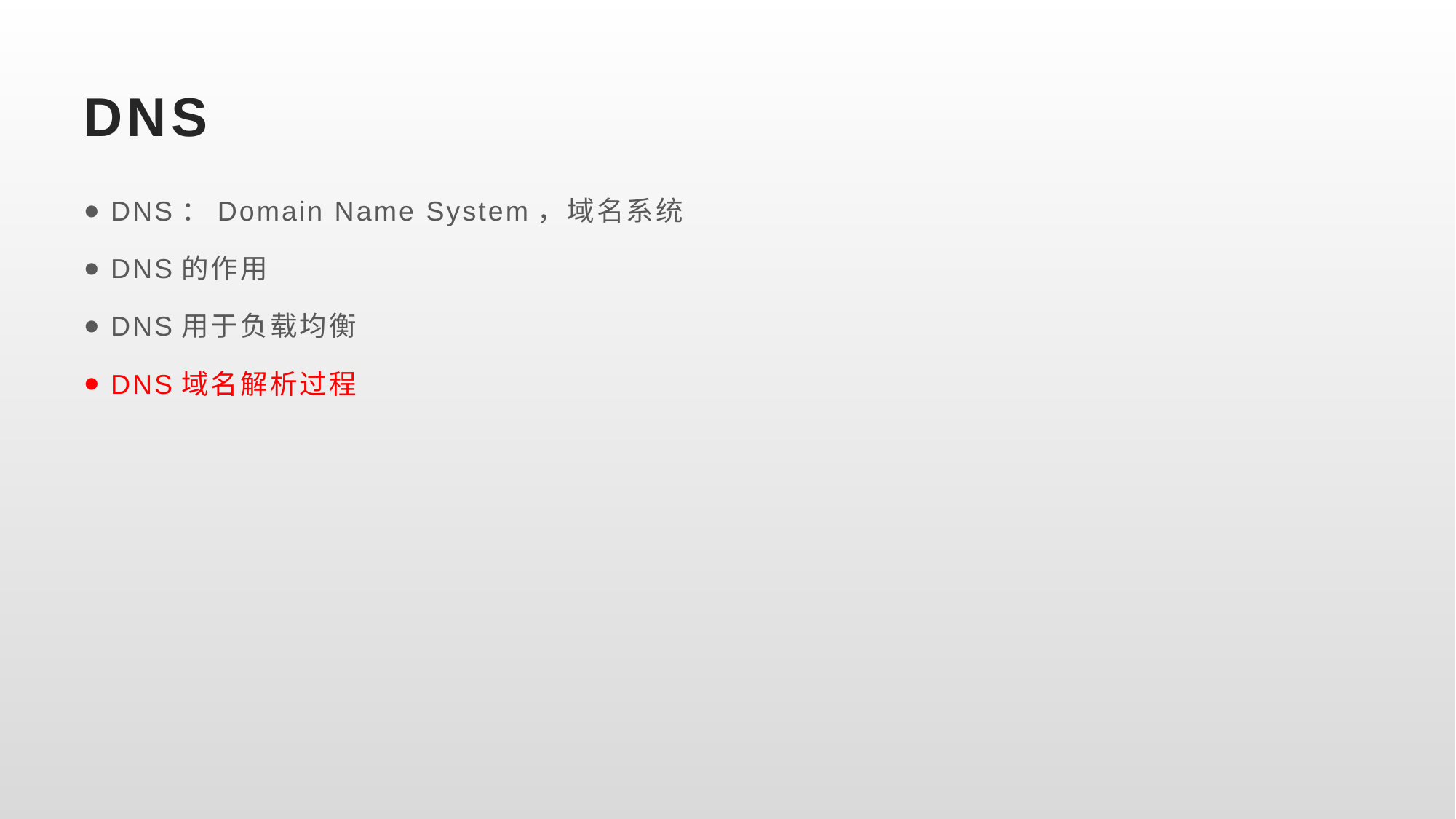

# DNS
DNS：Domain Name System，域名系统
DNS的作用
DNS用于负载均衡
DNS域名解析过程